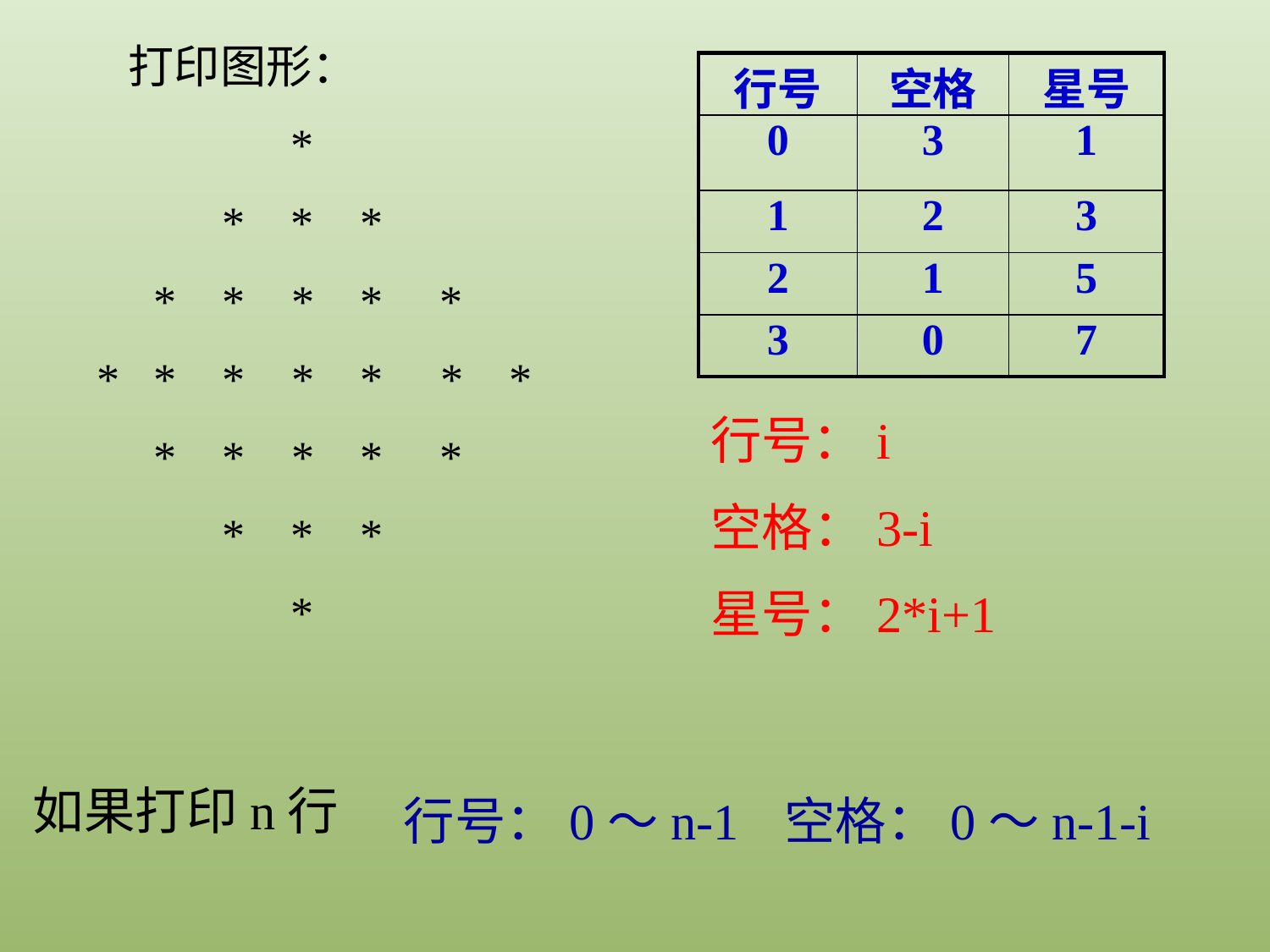

打印图形：
                 *
           *    *    *
     *    *    *    *     *
*   *    *    *    *     *    *
     *    *    *    *     *
           *    *    *
                 *
| 行号 | 空格 | 星号 |
| --- | --- | --- |
| 0 | 3 | 1 |
| 1 | 2 | 3 |
| 2 | 1 | 5 |
| 3 | 0 | 7 |
行号：i
空格：3-i
星号：2*i+1
如果打印n行
行号：0～n-1
空格：0～n-1-i
160